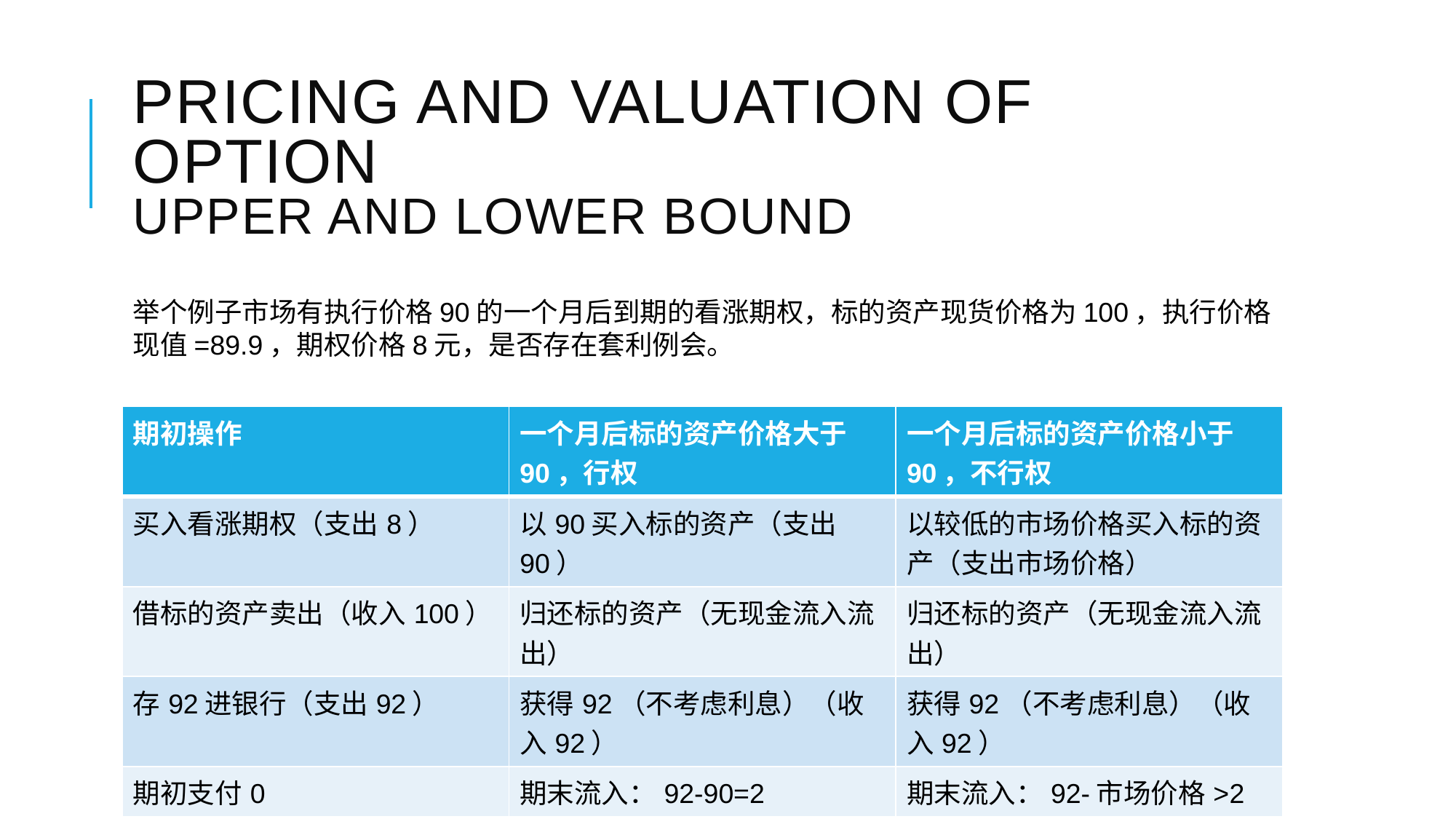

# Pricing and valuation of option upper and lower bound
举个例子市场有执行价格90的一个月后到期的看涨期权，标的资产现货价格为100，执行价格现值=89.9，期权价格8元，是否存在套利例会。
| 期初操作 | 一个月后标的资产价格大于90，行权 | 一个月后标的资产价格小于90，不行权 |
| --- | --- | --- |
| 买入看涨期权（支出8） | 以90买入标的资产（支出90） | 以较低的市场价格买入标的资产（支出市场价格） |
| 借标的资产卖出（收入100） | 归还标的资产（无现金流入流出） | 归还标的资产（无现金流入流出） |
| 存92进银行（支出92） | 获得92（不考虑利息）（收入92） | 获得92（不考虑利息）（收入92） |
| 期初支付0 | 期末流入：92-90=2 | 期末流入：92-市场价格>2 |